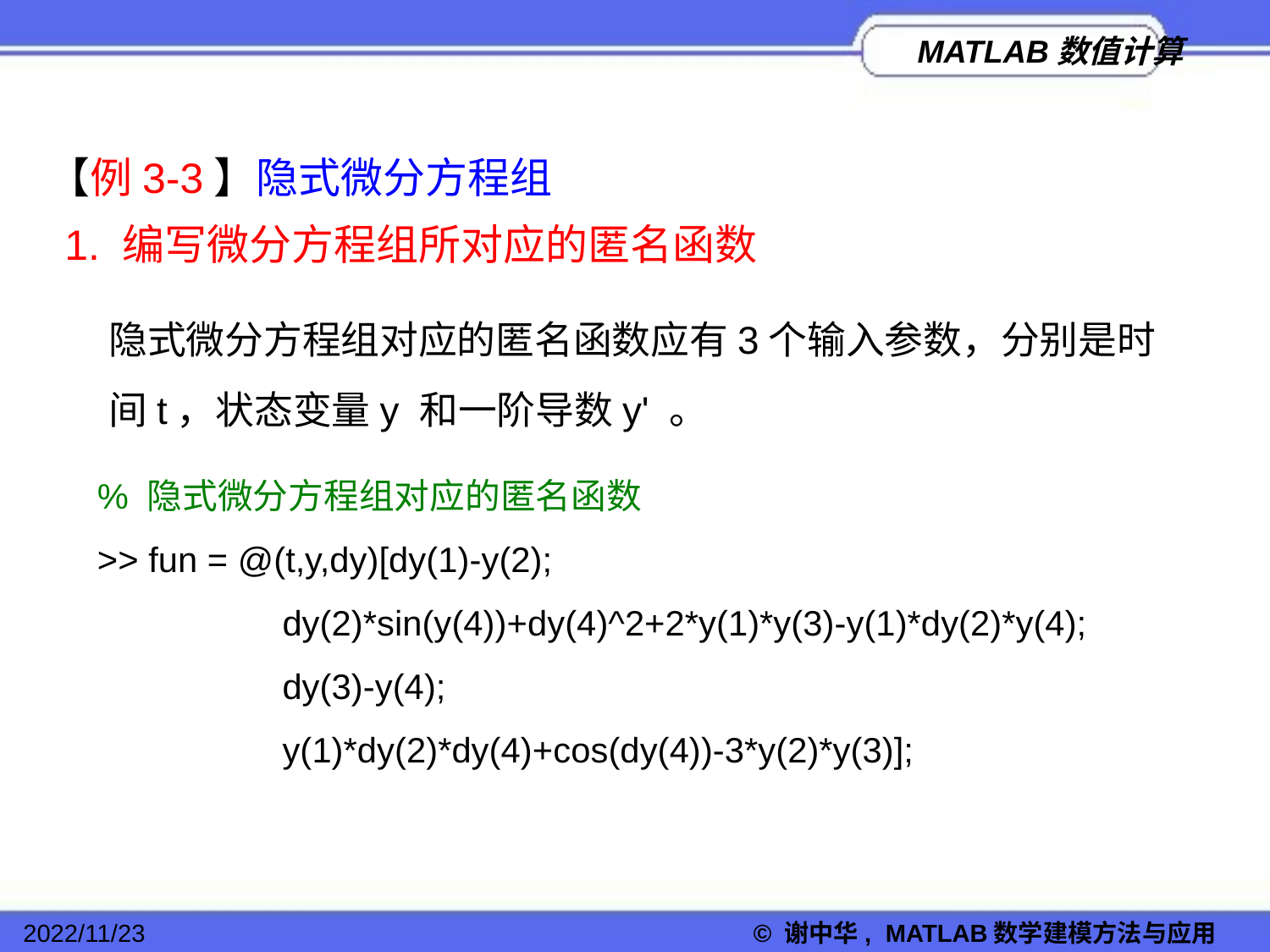

【例3-3】隐式微分方程组
1. 编写微分方程组所对应的匿名函数
隐式微分方程组对应的匿名函数应有3个输入参数，分别是时间t，状态变量y 和一阶导数y' 。
% 隐式微分方程组对应的匿名函数
>> fun = @(t,y,dy)[dy(1)-y(2);
                   dy(2)*sin(y(4))+dy(4)^2+2*y(1)*y(3)-y(1)*dy(2)*y(4);
                   dy(3)-y(4);
                   y(1)*dy(2)*dy(4)+cos(dy(4))-3*y(2)*y(3)];
2022/11/23
© 谢中华,  MATLAB数学建模方法与应用